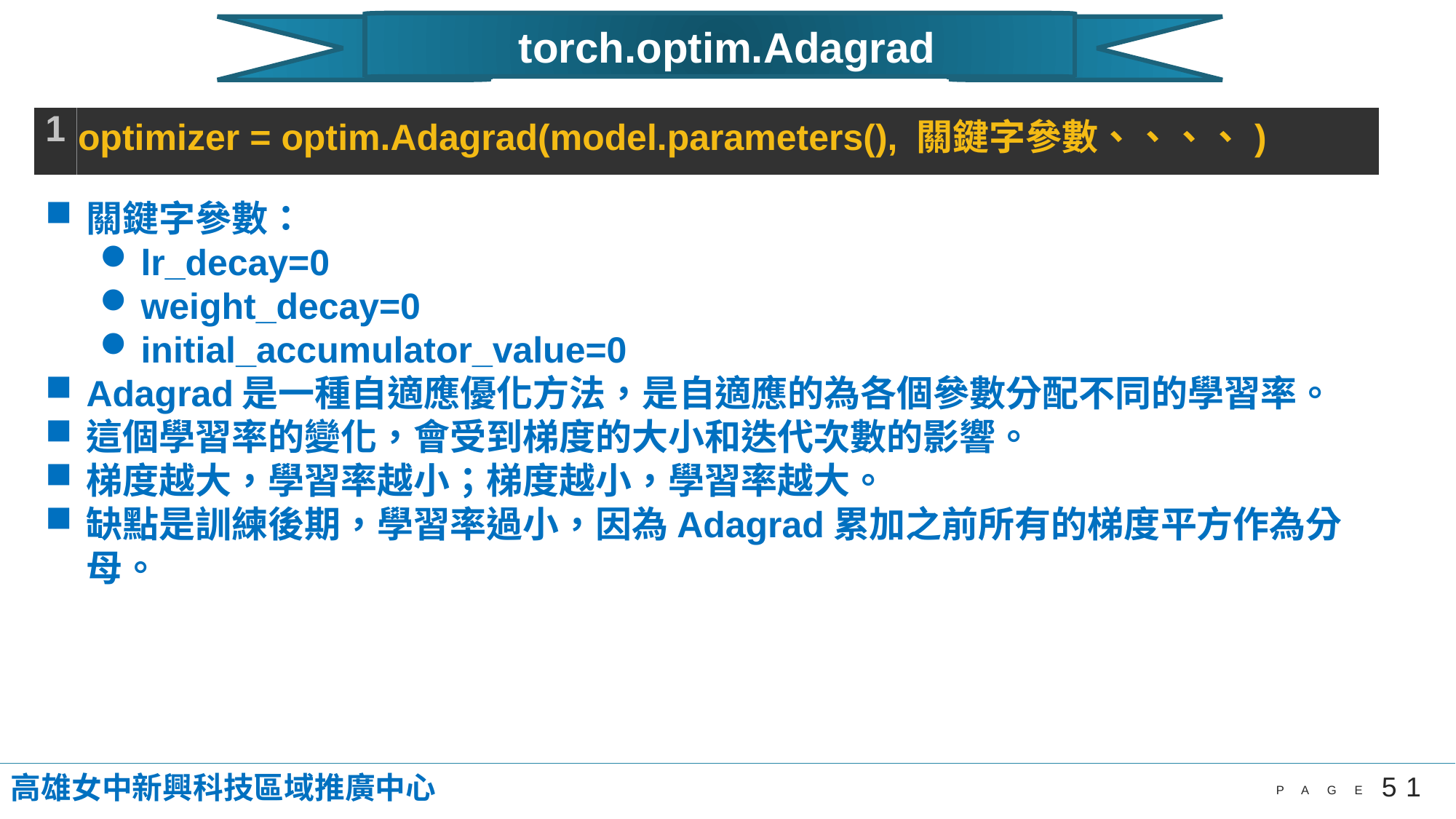

torch.optim.Adagrad
| 1 | optimizer = optim.Adagrad(model.parameters(), 關鍵字參數、、、、) |
| --- | --- |
關鍵字參數：
lr_decay=0
weight_decay=0
initial_accumulator_value=0
Adagrad是一種自適應優化方法，是自適應的為各個參數分配不同的學習率。
這個學習率的變化，會受到梯度的大小和迭代次數的影響。
梯度越大，學習率越小；梯度越小，學習率越大。
缺點是訓練後期，學習率過小，因為Adagrad累加之前所有的梯度平方作為分母。
高雄女中新興科技區域推廣中心